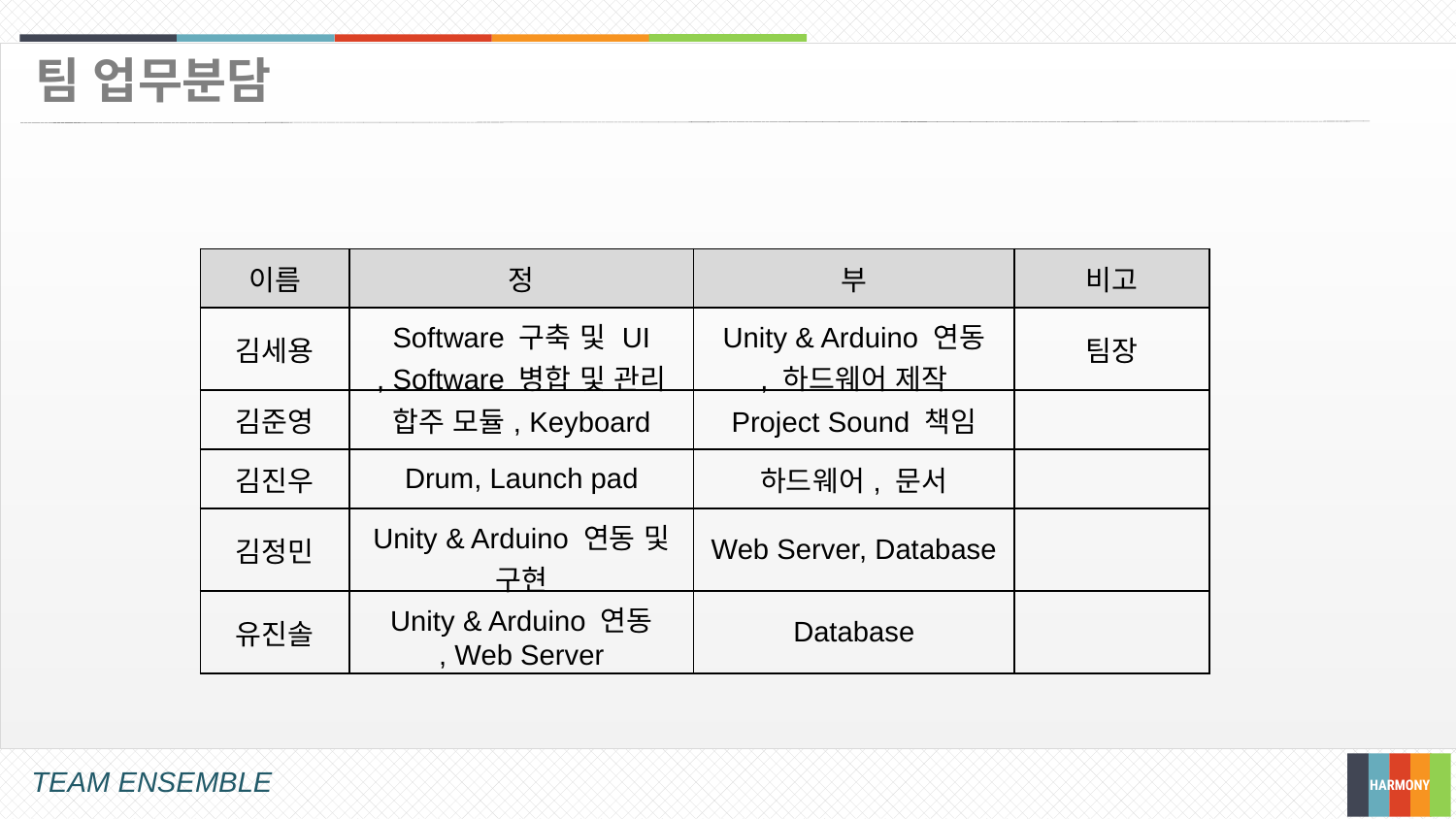

팀 업무분담

| 이름 | 정 | 부 | 비고 |
| --- | --- | --- | --- |
| 김세용 | Software 구축 및 UI , Software 병합 및 관리 | Unity & Arduino 연동 , 하드웨어 제작 | 팀장 |
| 김준영 | 합주 모듈, Keyboard | Project Sound 책임 |  |
| 김진우 | Drum, Launch pad | 하드웨어, 문서 |  |
| 김정민 | Unity & Arduino 연동 및 구현 | Web Server, Database |  |
| 유진솔 | Unity & Arduino 연동 , Web Server | Database |  |